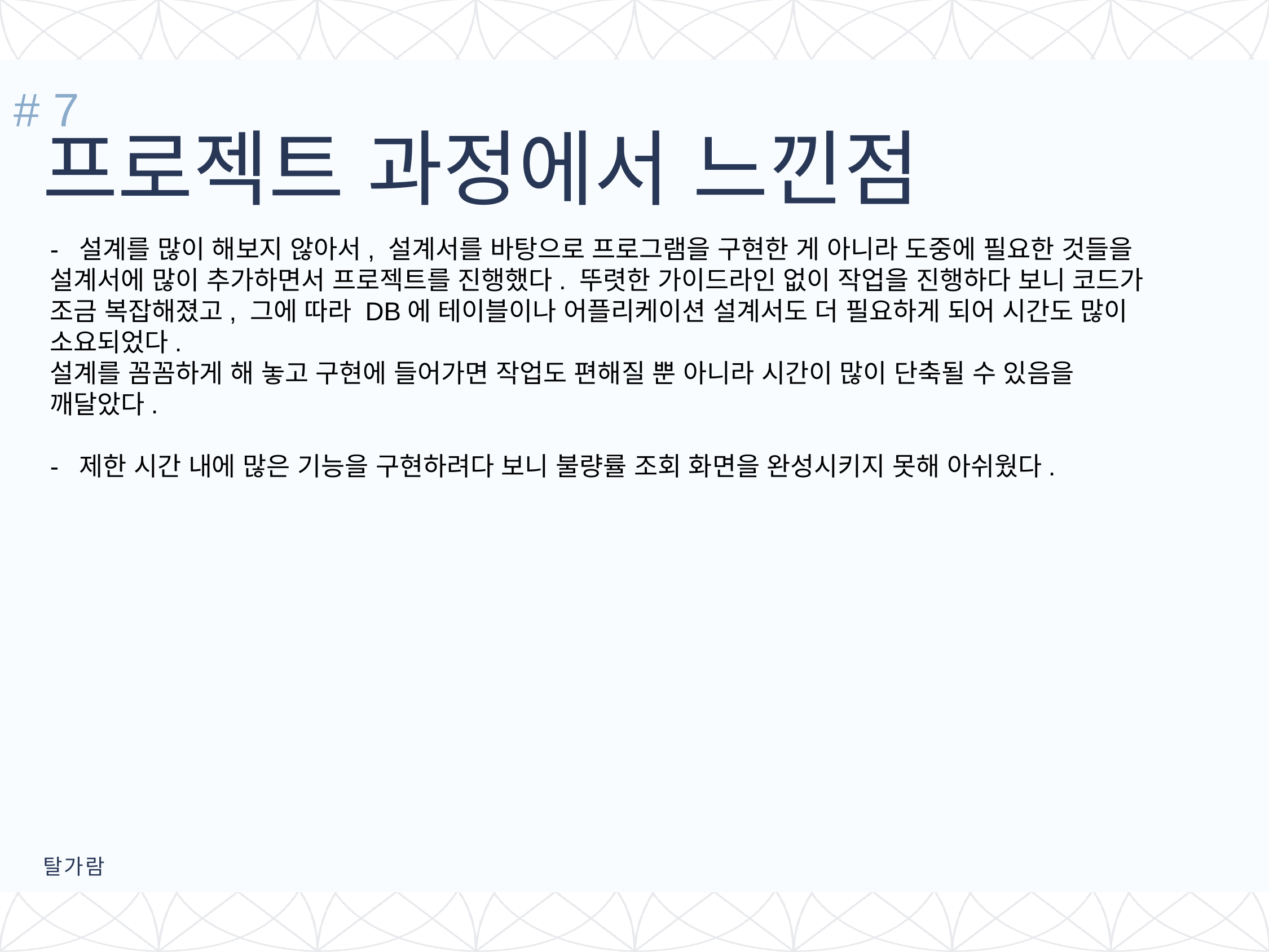

# 7
프로젝트 과정에서 느낀점
-  설계를 많이 해보지 않아서, 설계서를 바탕으로 프로그램을 구현한 게 아니라 도중에 필요한 것들을 설계서에 많이 추가하면서 프로젝트를 진행했다. 뚜렷한 가이드라인 없이 작업을 진행하다 보니 코드가 조금 복잡해졌고, 그에 따라 DB에 테이블이나 어플리케이션 설계서도 더 필요하게 되어 시간도 많이 소요되었다.
설계를 꼼꼼하게 해 놓고 구현에 들어가면 작업도 편해질 뿐 아니라 시간이 많이 단축될 수 있음을 깨달았다.

-  제한 시간 내에 많은 기능을 구현하려다 보니 불량률 조회 화면을 완성시키지 못해 아쉬웠다.
탈가람